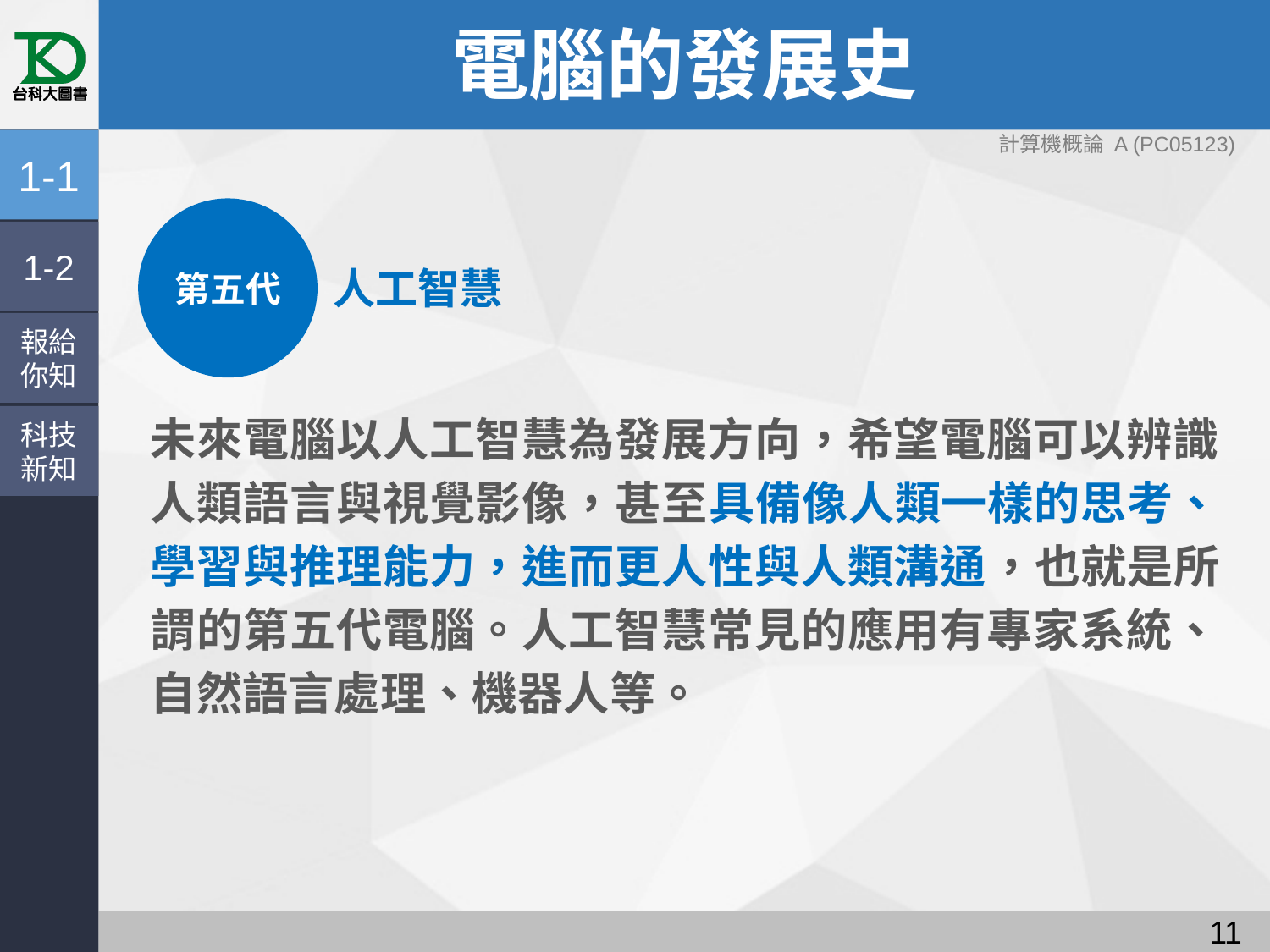

# 電腦的發展史
計算機概論 A (PC05123)
1-1
第五代
1-2
人工智慧
報給
你知
未來電腦以人工智慧為發展方向，希望電腦可以辨識人類語言與視覺影像，甚至具備像人類一樣的思考、學習與推理能力，進而更人性與人類溝通，也就是所謂的第五代電腦。人工智慧常見的應用有專家系統、自然語言處理、機器人等。
科技
新知
11